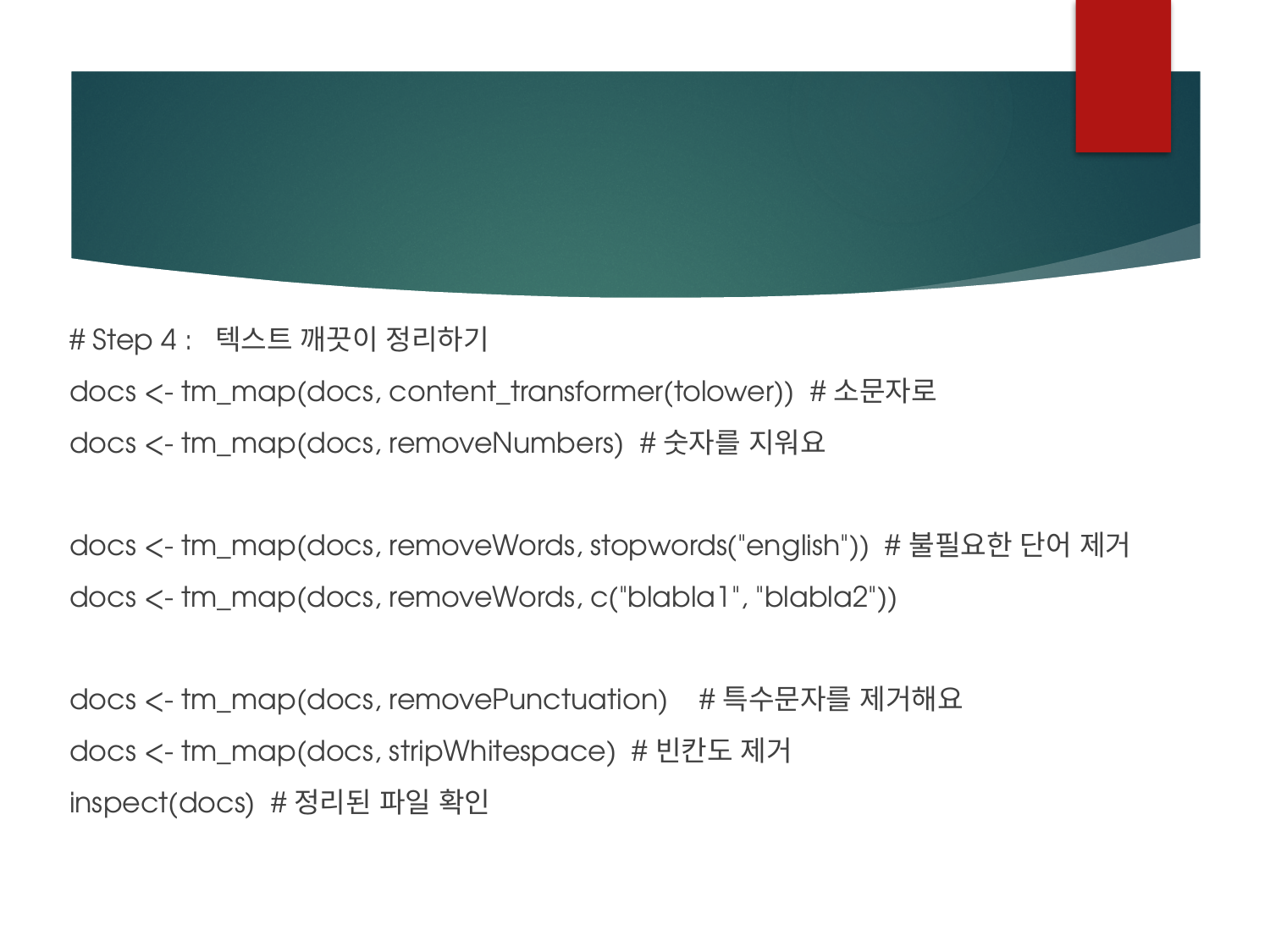

#
# Step 4 :  텍스트 깨끗이 정리하기
docs <- tm_map(docs, content_transformer(tolower))  #소문자로
docs <- tm_map(docs, removeNumbers)  #숫자를 지워요

docs <- tm_map(docs, removeWords, stopwords("english"))  #불필요한 단어 제거
docs <- tm_map(docs, removeWords, c("blabla1", "blabla2"))

docs <- tm_map(docs, removePunctuation)    #특수문자를 제거해요
docs <- tm_map(docs, stripWhitespace)  #빈칸도 제거
inspect(docs)  #정리된 파일 확인